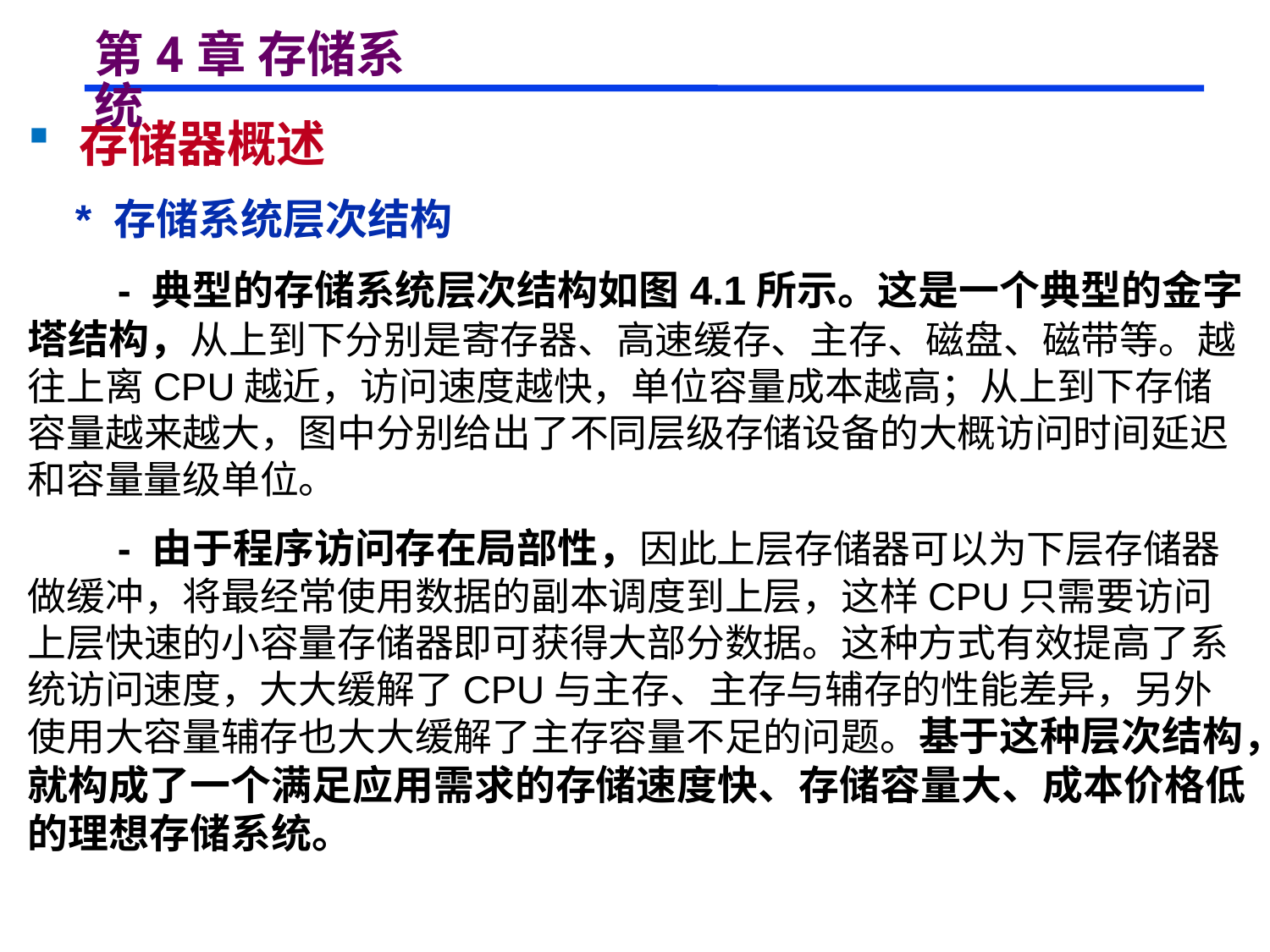

# 第4章 存储系统
 存储器概述
    * 存储系统层次结构
        - 典型的存储系统层次结构如图4.1所示。这是一个典型的金字塔结构，从上到下分别是寄存器、高速缓存、主存、磁盘、磁带等。越往上离CPU越近，访问速度越快，单位容量成本越高；从上到下存储容量越来越大，图中分别给出了不同层级存储设备的大概访问时间延迟和容量量级单位。
        - 由于程序访问存在局部性，因此上层存储器可以为下层存储器做缓冲，将最经常使用数据的副本调度到上层，这样CPU只需要访问上层快速的小容量存储器即可获得大部分数据。这种方式有效提高了系统访问速度，大大缓解了CPU与主存、主存与辅存的性能差异，另外使用大容量辅存也大大缓解了主存容量不足的问题。基于这种层次结构，就构成了一个满足应用需求的存储速度快、存储容量大、成本价格低的理想存储系统。